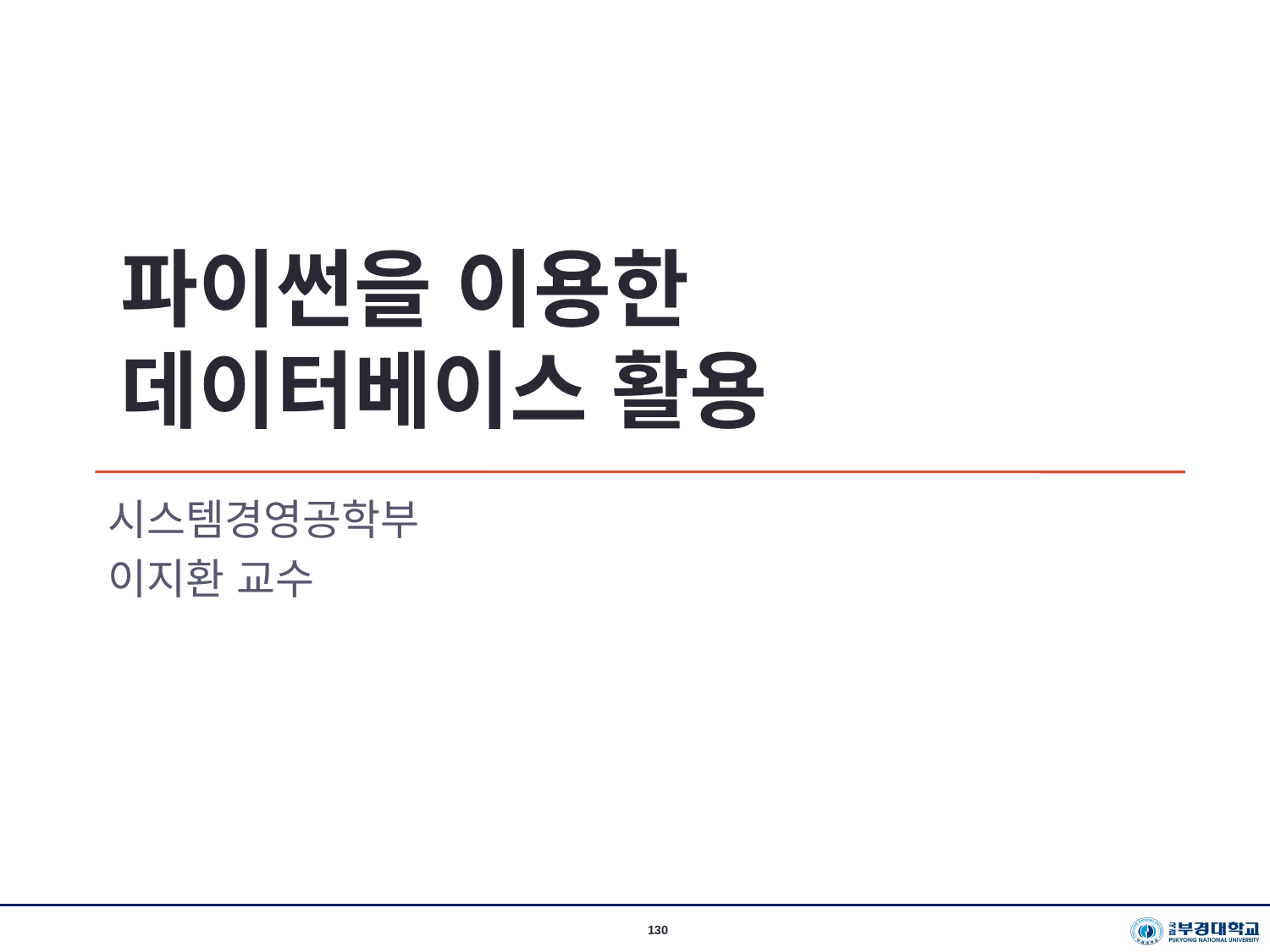

파이썬을 이용한 데이터베이스 활용
시스템경영공학부
이지환 교수